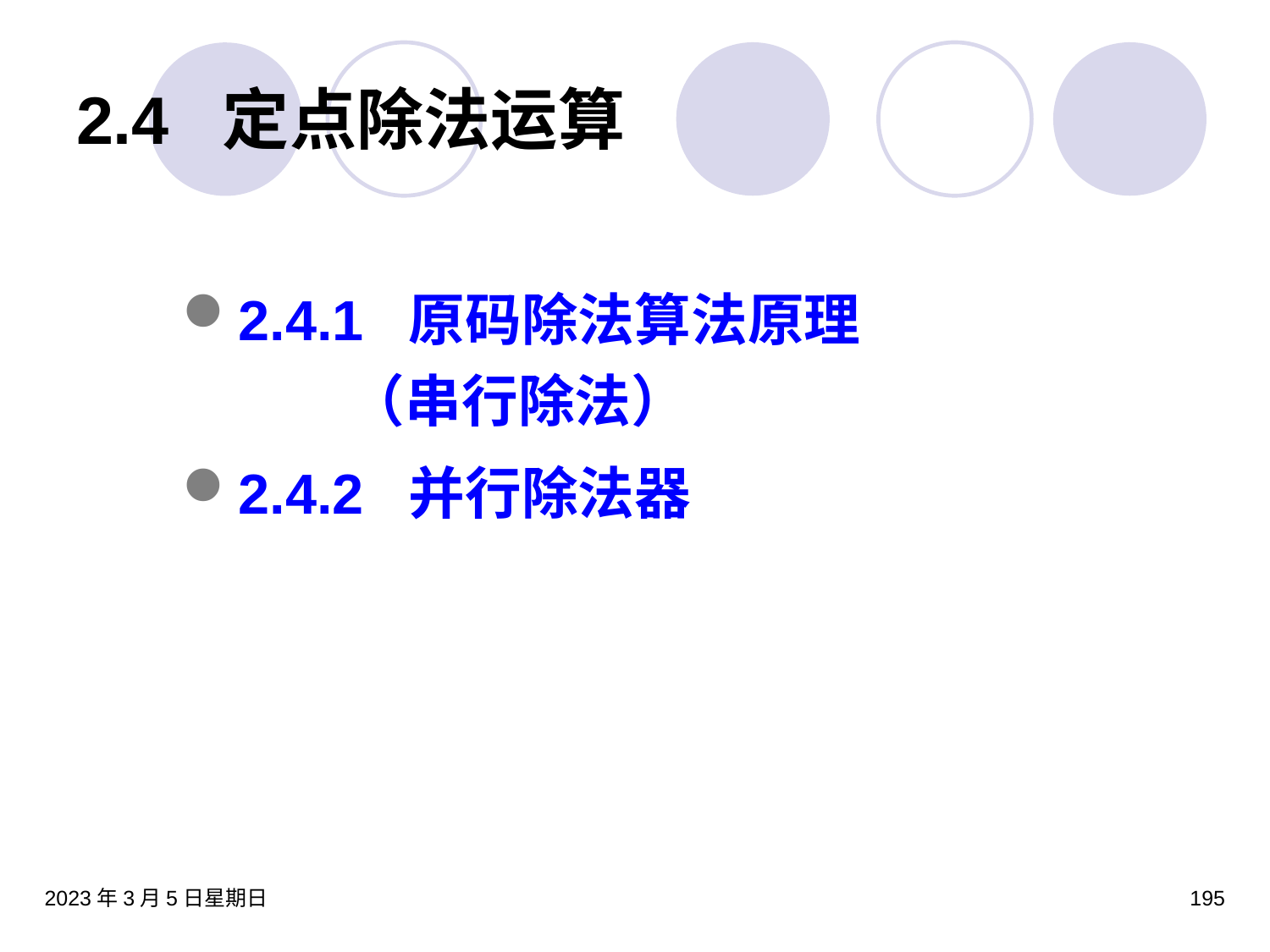

# 2.4  定点除法运算
2.4.1  原码除法算法原理
           （串行除法）
2.4.2  并行除法器
2023年3月5日星期日
195